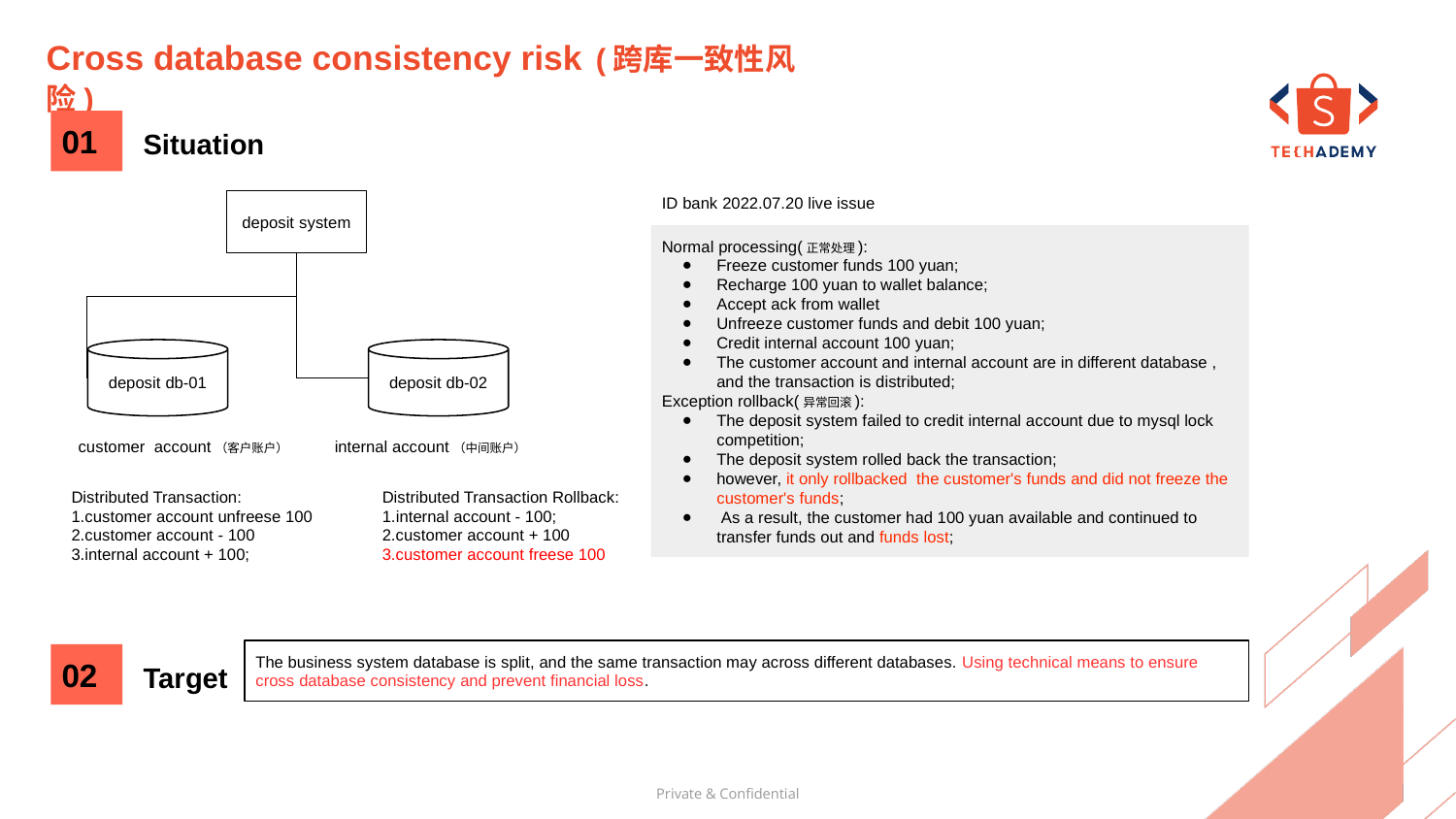

# Cross database consistency risk (跨库一致性风险)
01
Situation
ID bank 2022.07.20 live issue
deposit system
Normal processing(正常处理):
Freeze customer funds 100 yuan;
Recharge 100 yuan to wallet balance;
Accept ack from wallet
Unfreeze customer funds and debit 100 yuan;
Credit internal account 100 yuan;
The customer account and internal account are in different database , and the transaction is distributed;
Exception rollback(异常回滚):
The deposit system failed to credit internal account due to mysql lock competition;
The deposit system rolled back the transaction;
however, it only rollbacked  the customer's funds and did not freeze the customer's funds;
 As a result, the customer had 100 yuan available and continued to transfer funds out and funds lost;
deposit db-01
deposit db-02
customer  account（客户账户）
internal account（中间账户）
Distributed Transaction:
1.customer account unfreese 100
2.customer account - 100
3.internal account + 100;
Distributed Transaction Rollback:
1.internal account - 100;
2.customer account + 100
3.customer account freese 100
The business system database is split, and the same transaction may across different databases. Using technical means to ensure cross database consistency and prevent financial loss.
02
Target